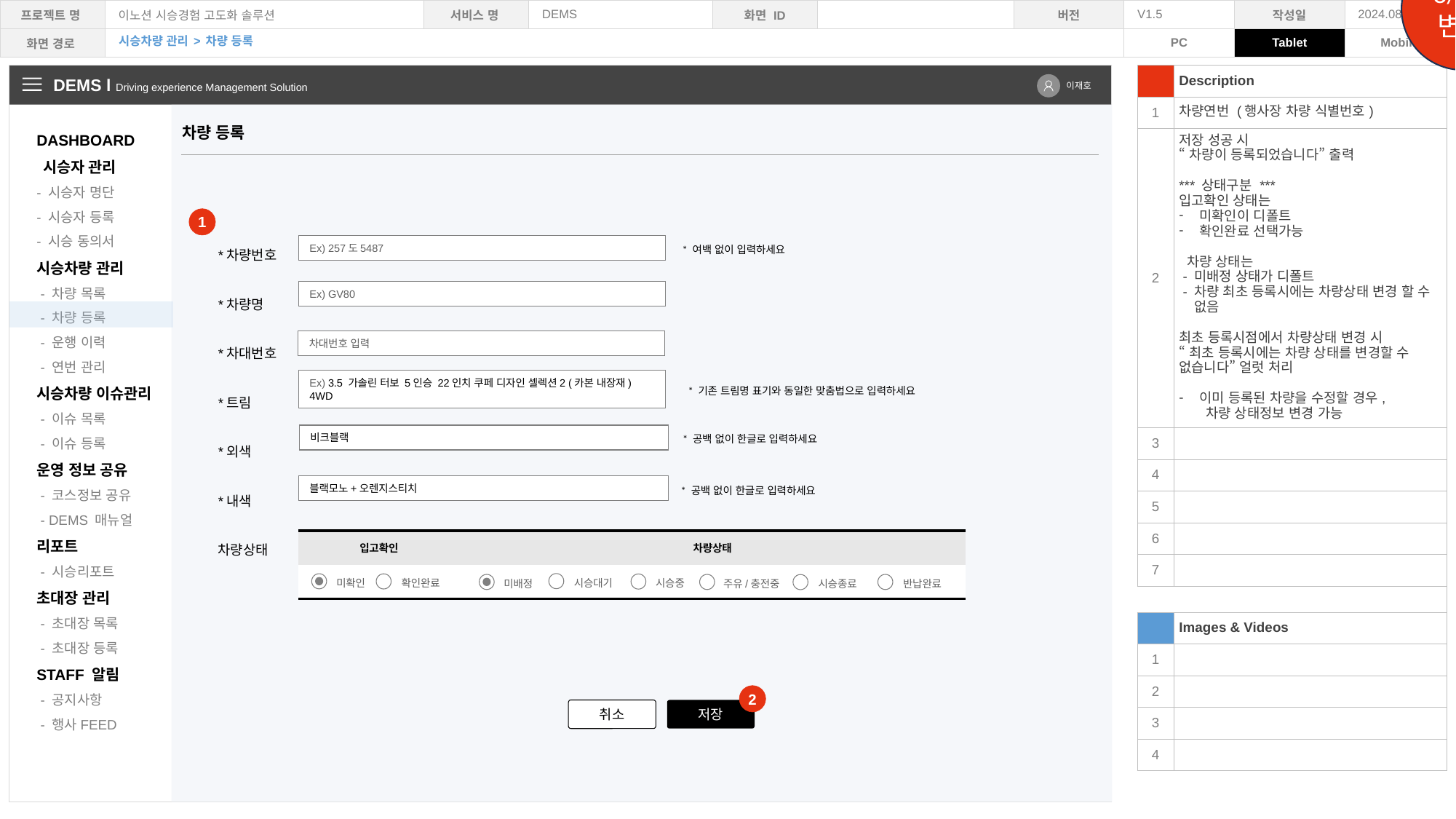

8/14변경

시승차량 관리 > 차량 등록

|  | Description |
| --- | --- |
| 1 | 차량연번 (행사장 차량 식별번호) |
| 2 | 저장 성공 시 “차량이 등록되었습니다” 출력 \*\*\* 상태구분 \*\*\* 입고확인 상태는 미확인이 디폴트 확인완료 선택가능 차량 상태는 - 미배정 상태가 디폴트 - 차량 최초 등록시에는 차량상태 변경 할 수 없음 최초 등록시점에서 차량상태 변경 시 “최초 등록시에는 차량 상태를 변경할 수 없습니다” 얼럿 처리 이미 등록된 차량을 수정할 경우, 차량 상태정보 변경 가능 |
| 3 |  |
| 4 |  |
| 5 |  |
| 6 |  |
| 7 |  |
|  |  |
|  | Images & Videos |
| 1 |  |
| 2 |  |
| 3 |  |
| 4 |  |

DEMS l Driving experience Management Solution

이재호

DASHBOARD
 시승자 관리
- 시승자 명단
- 시승자 등록
- 시승 동의서
시승차량 관리
 - 차량 목록
 - 차량 등록
 - 운행 이력
 - 연번 관리
시승차량 이슈관리
 - 이슈 목록
 - 이슈 등록
운영 정보 공유
 - 코스정보 공유
 - DEMS 매뉴얼
리포트
 - 시승리포트
초대장 관리
 - 초대장 목록
 - 초대장 등록
STAFF 알림
 - 공지사항
 - 행사FEED

차량 등록
1
*차량번호
*차량명
*차대번호
*트림
*외색
*내색
차량상태
Ex) 257도5487
* 여백 없이 입력하세요
Ex) GV80

차대번호 입력
Ex) 3.5 가솔린 터보 5인승 22인치 쿠페 디자인 셀렉션2 (카본 내장재) 4WD
* 기존 트림명 표기와 동일한 맞춤법으로 입력하세요
비크블랙
* 공백 없이 한글로 입력하세요
블랙모노+오렌지스티치
* 공백 없이 한글로 입력하세요
| 입고확인 | 차량상태 |  |
| --- | --- | --- |
|  |  |  |

시승대기

미확인

확인완료

시승중

반납완료

주유/충전중

미배정

시승종료
2
취소
저장